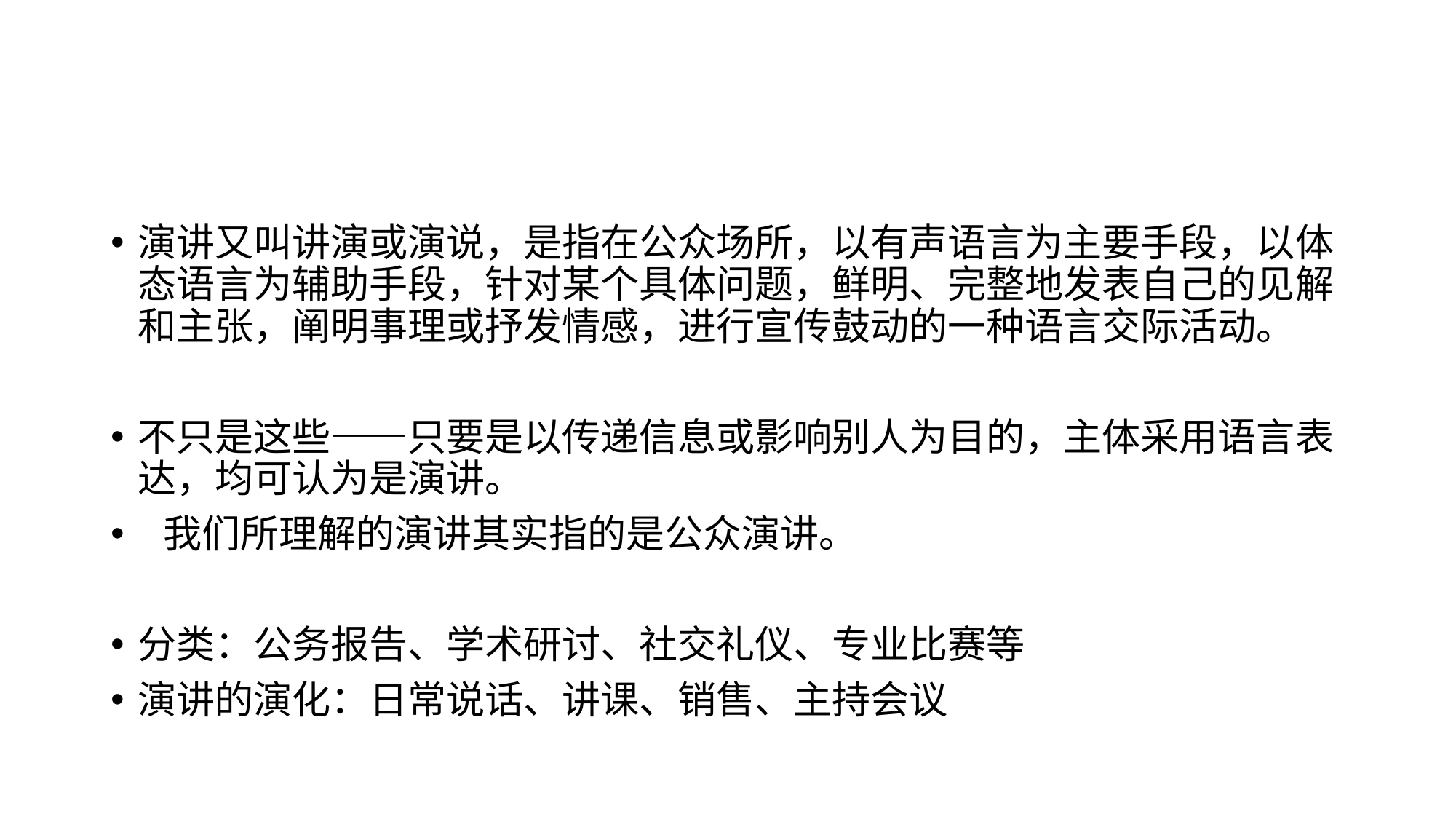

#
演讲又叫讲演或演说，是指在公众场所，以有声语言为主要手段，以体态语言为辅助手段，针对某个具体问题，鲜明、完整地发表自己的见解和主张，阐明事理或抒发情感，进行宣传鼓动的一种语言交际活动。

不只是这些——只要是以传递信息或影响别人为目的，主体采用语言表达，均可认为是演讲。
  我们所理解的演讲其实指的是公众演讲。

分类：公务报告、学术研讨、社交礼仪、专业比赛等
演讲的演化：日常说话、讲课、销售、主持会议